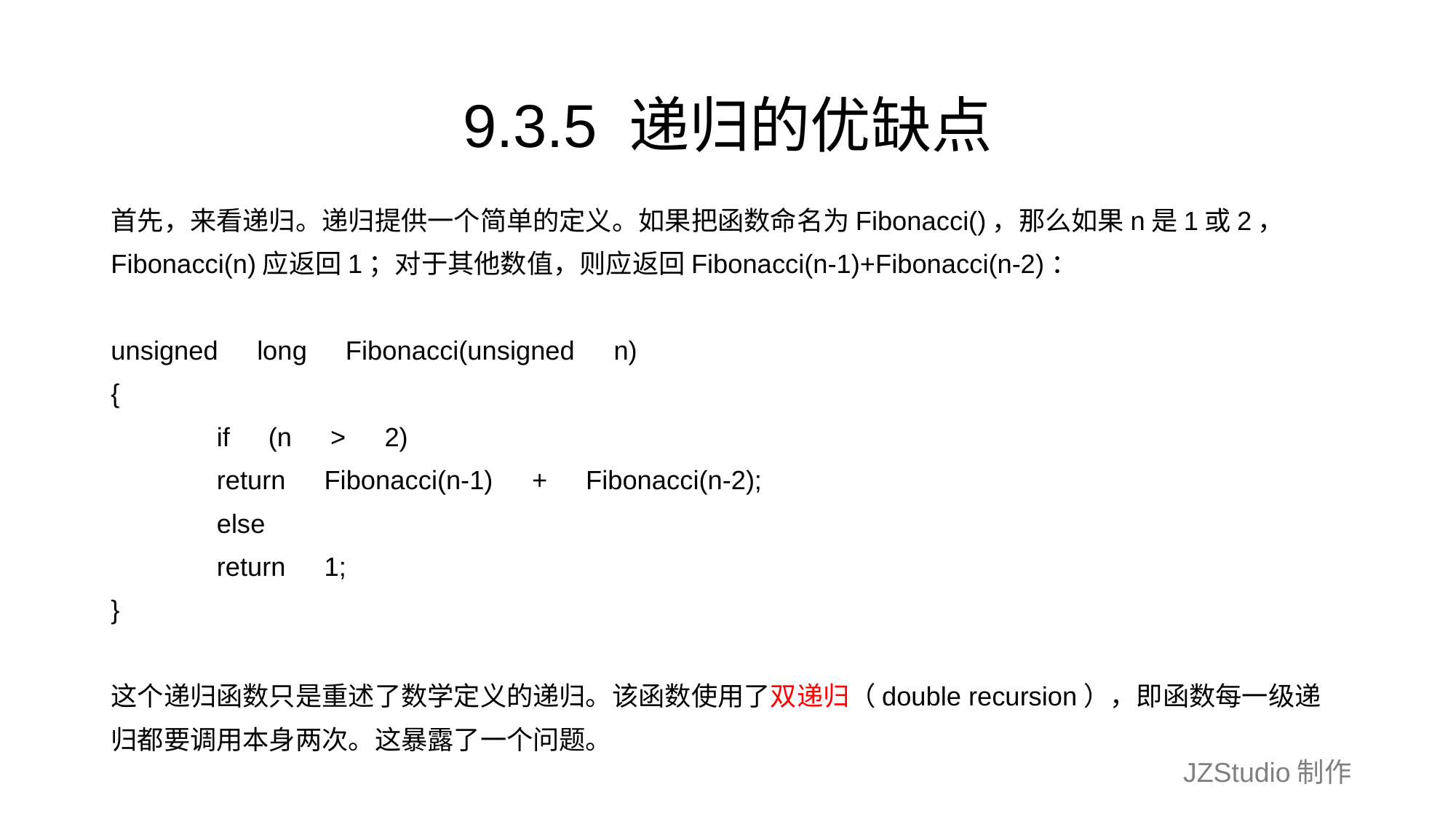

# 9.3.5 递归的优缺点
首先，来看递归。递归提供一个简单的定义。如果把函数命名为Fibonacci()，那么如果n是1或2，
Fibonacci(n)应返回1；对于其他数值，则应返回Fibonacci(n-1)+Fibonacci(n-2)：

unsigned　long　Fibonacci(unsigned　n)
{
	if　(n　>　2)
		return　Fibonacci(n-1)　+　Fibonacci(n-2);
	else
		return　1;
}

这个递归函数只是重述了数学定义的递归。该函数使用了双递归（double recursion），即函数每一级递
归都要调用本身两次。这暴露了一个问题。